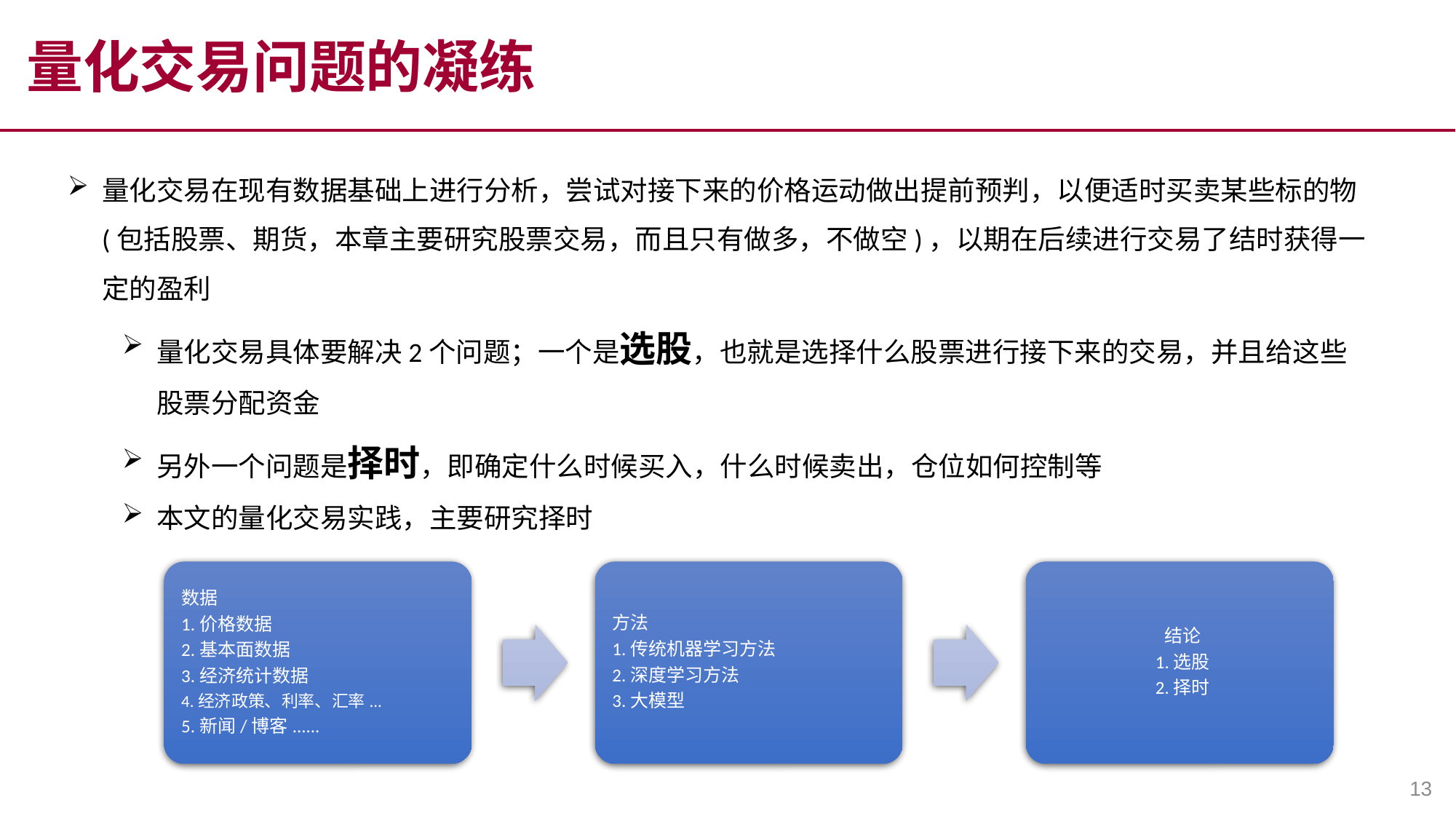

量化交易问题的凝练
量化交易在现有数据基础上进行分析，尝试对接下来的价格运动做出提前预判，以便适时买卖某些标的物(包括股票、期货，本章主要研究股票交易，而且只有做多，不做空)，以期在后续进行交易了结时获得一定的盈利
量化交易具体要解决2个问题；一个是选股，也就是选择什么股票进行接下来的交易，并且给这些股票分配资金
另外一个问题是择时，即确定什么时候买入，什么时候卖出，仓位如何控制等
本文的量化交易实践，主要研究择时
数据
1.价格数据
2.基本面数据
3.经济统计数据
4.经济政策、利率、汇率...
5.新闻/博客......

方法
1.传统机器学习方法
2.深度学习方法
3.大模型

结论
1.选股
2.择时
13